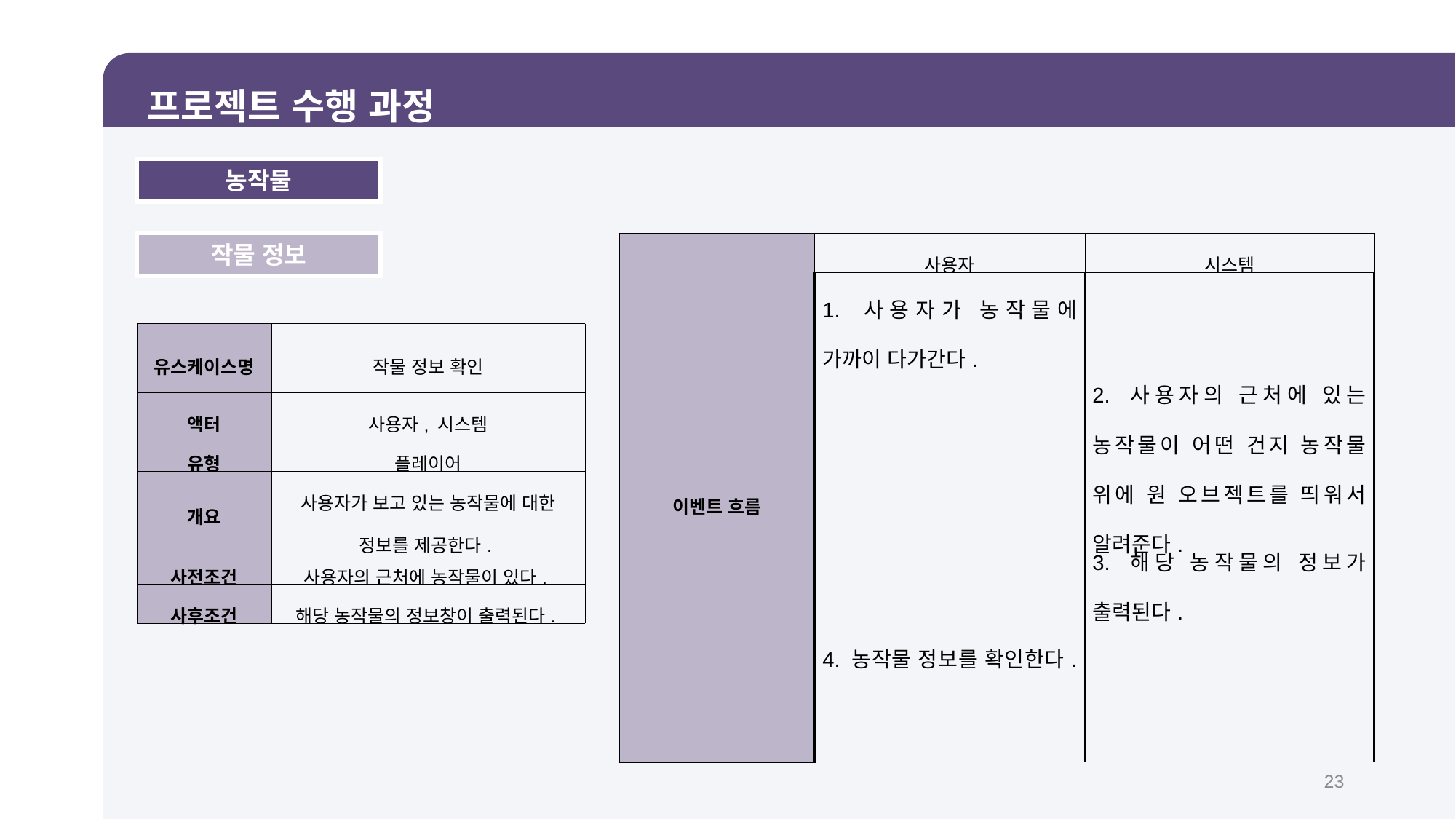

프로젝트 수행 과정
농작물
작물 정보
| 이벤트 흐름 | 사용자 | 시스템 |
| --- | --- | --- |
|  | 1. 사용자가 농작물에 가까이 다가간다. |  |
|  |  | 2. 사용자의 근처에 있는 농작물이 어떤 건지 농작물 위에 원 오브젝트를 띄워서 알려준다. |
|  |  | 3. 해당 농작물의 정보가 출력된다. |
|  | 4. 농작물 정보를 확인한다. |  |
|  |  |  |
| 유스케이스명 | 작물 정보 확인 |
| --- | --- |
| 액터 | 사용자, 시스템 |
| 유형 | 플레이어 |
| 개요 | 사용자가 보고 있는 농작물에 대한 정보를 제공한다. |
| 사전조건 | 사용자의 근처에 농작물이 있다. |
| 사후조건 | 해당 농작물의 정보창이 출력된다. |
23